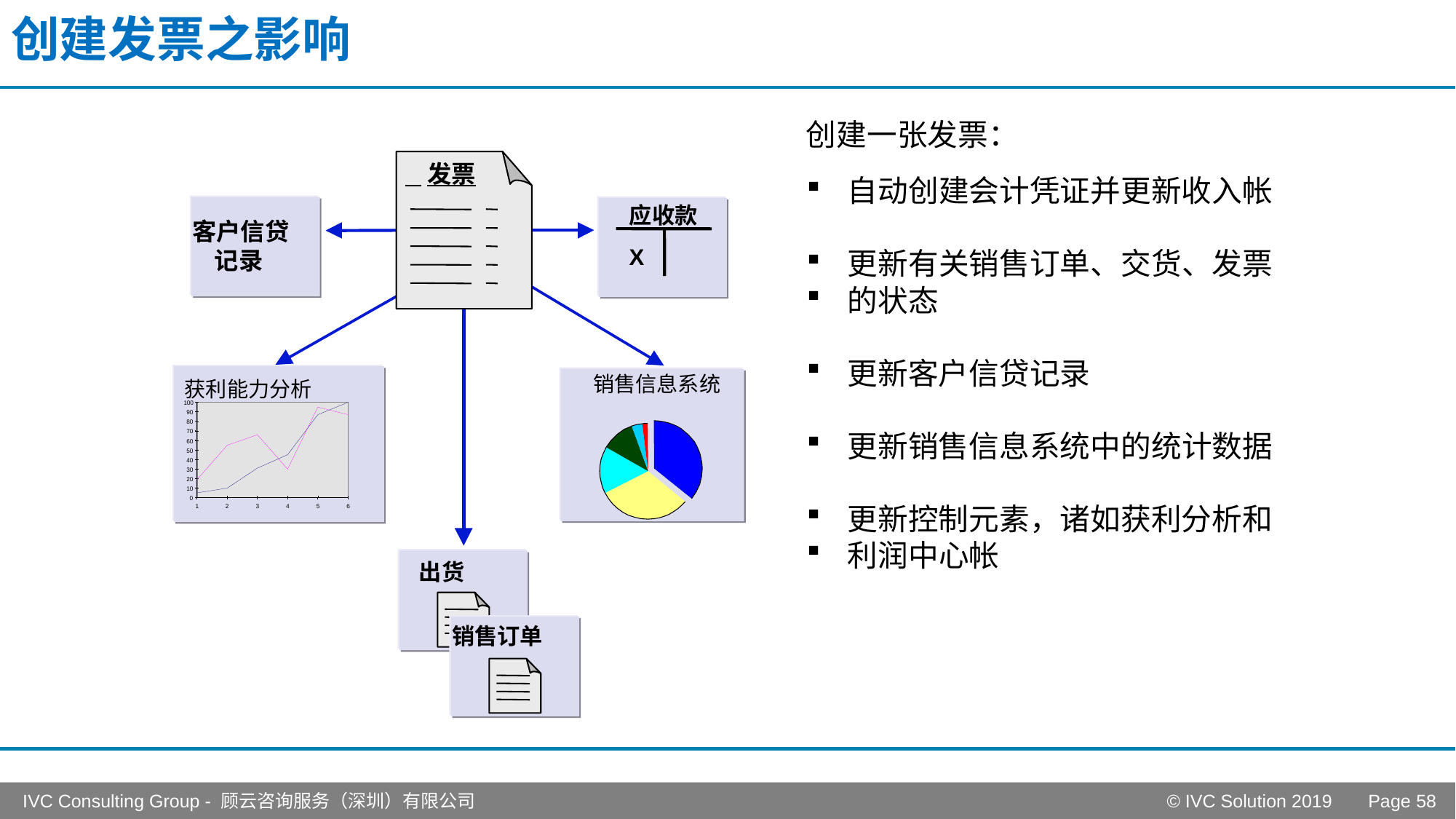

# 创建发票之影响

创建一张发票：

   发票

自动创建会计凭证并更新收入帐

更新有关销售订单、交货、发票
的状态

更新客户信贷记录

更新销售信息系统中的统计数据

更新控制元素，诸如获利分析和
利润中心帐

应收款
客户信贷
   记录

 X

销售信息系统
获利能力分析
100

90

80

70

60

50

40

30

20

10

0

1
2
3
4
5
6

出货

销售订单